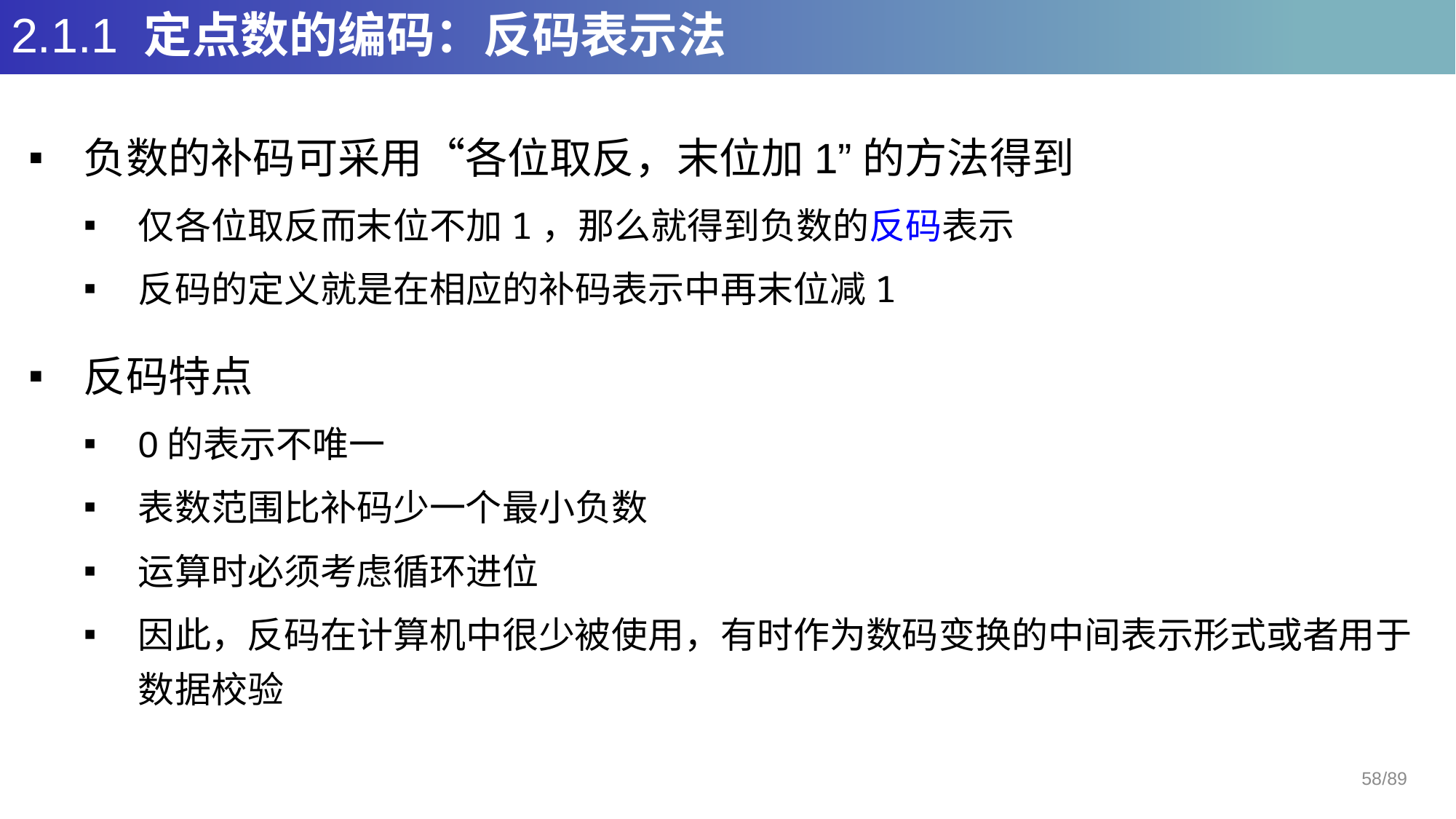

# 2.1.1 定点数的编码：反码表示法
负数的补码可采用“各位取反，末位加1”的方法得到
仅各位取反而末位不加1，那么就得到负数的反码表示
反码的定义就是在相应的补码表示中再末位减1
反码特点
0的表示不唯一
表数范围比补码少一个最小负数
运算时必须考虑循环进位
因此，反码在计算机中很少被使用，有时作为数码变换的中间表示形式或者用于数据校验
58/89